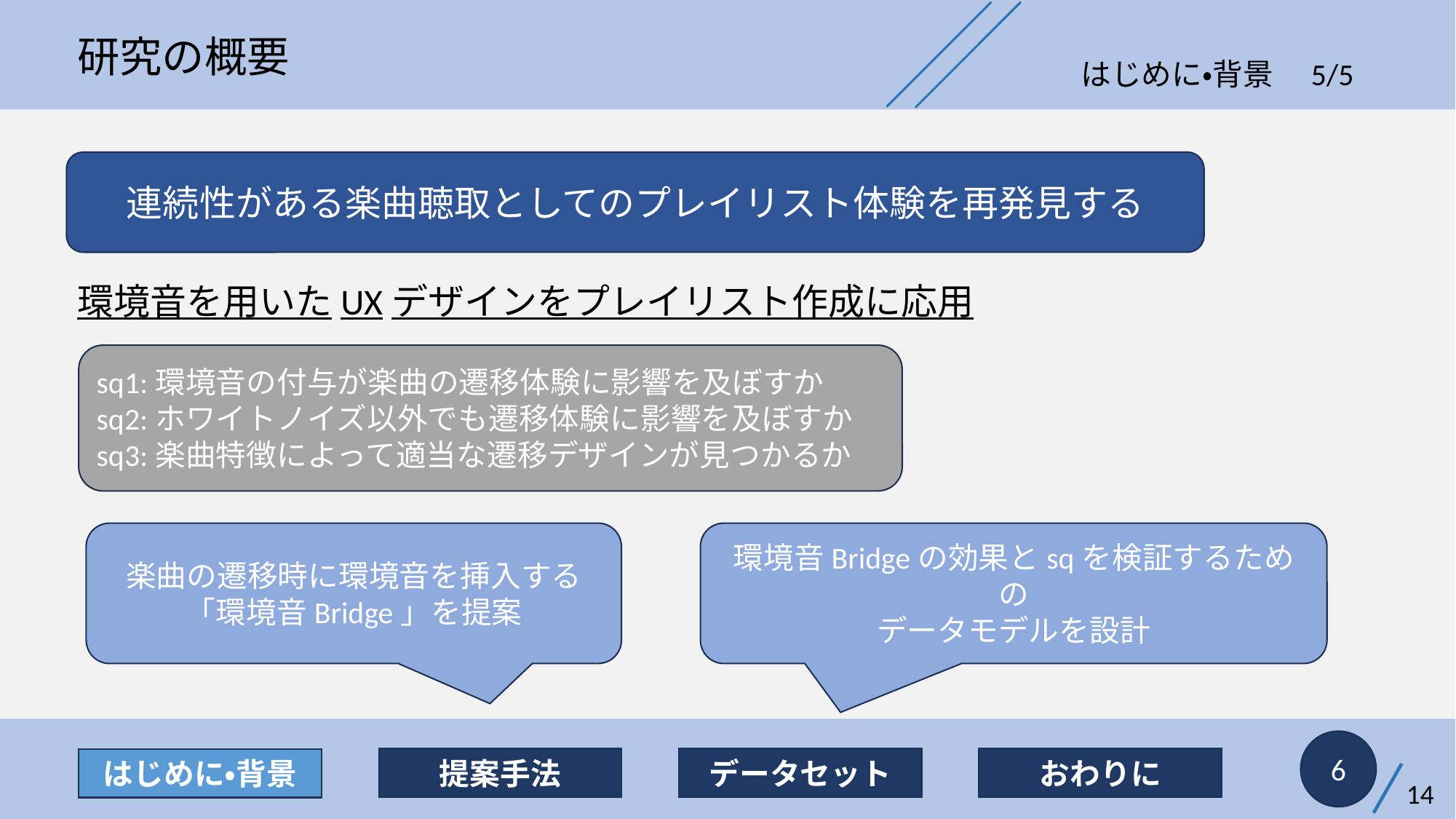

研究の概要
はじめに・背景　5/5
連続性がある楽曲聴取としてのプレイリスト体験を再発見する
# 環境音を用いたUXデザインをプレイリスト作成に応用
sq1:環境音の付与が楽曲の遷移体験に影響を及ぼすか
sq2:ホワイトノイズ以外でも遷移体験に影響を及ぼすか
sq3:楽曲特徴によって適当な遷移デザインが見つかるか
楽曲の遷移時に環境音を挿入する
「環境音Bridge」を提案
環境音Bridgeの効果とsqを検証するための
データモデルを設計

6
提案手法
データセット
おわりに
はじめに・背景
14